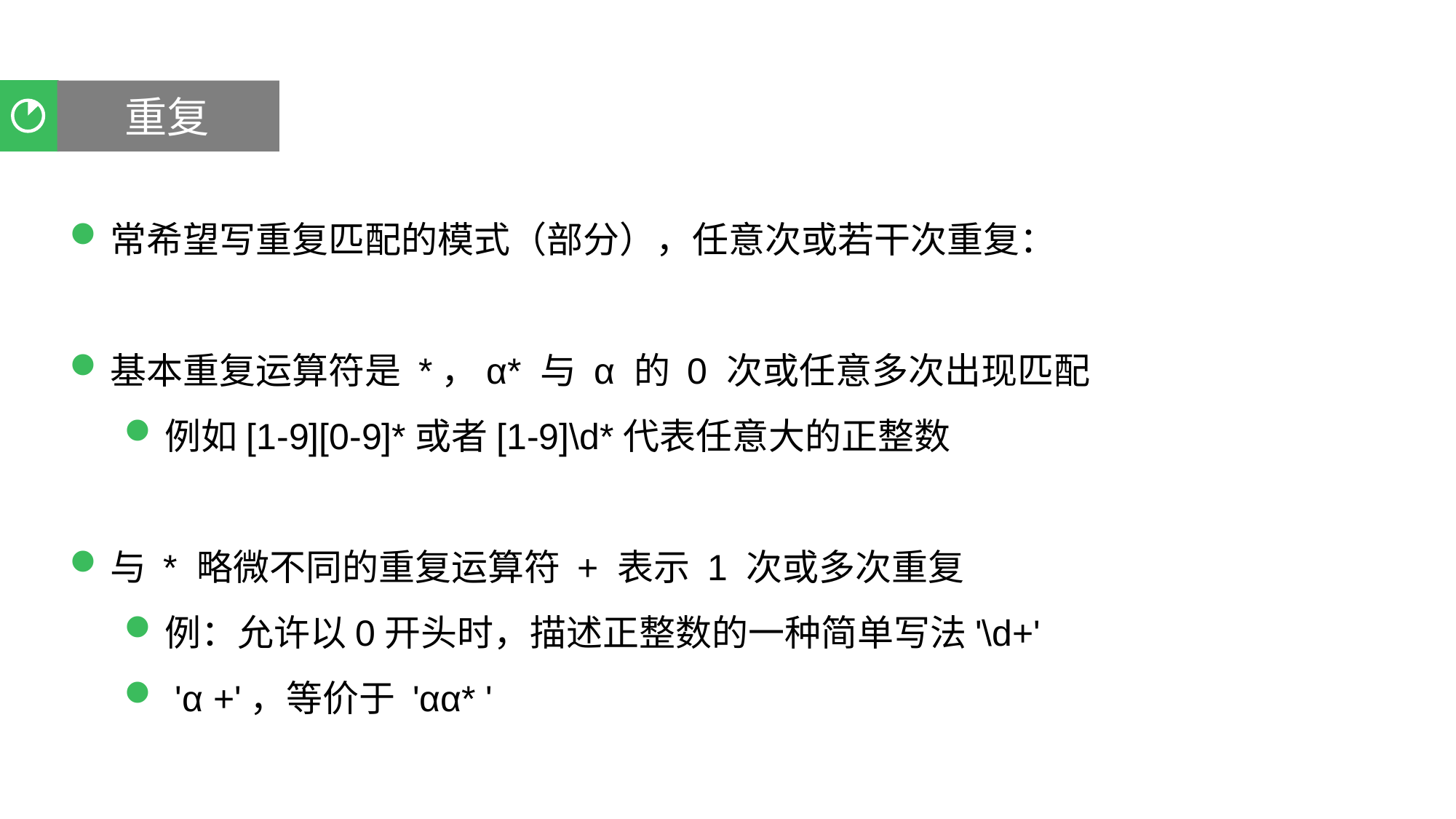

重复

聚类分析
常希望写重复匹配的模式（部分），任意次或若干次重复：

基本重复运算符是 *，α* 与 α 的 0 次或任意多次出现匹配
例如[1-9][0-9]*或者[1-9]\d*代表任意大的正整数

与 * 略微不同的重复运算符 + 表示 1 次或多次重复
例：允许以0开头时，描述正整数的一种简单写法'\d+'
 'α +'，等价于 'αα* '